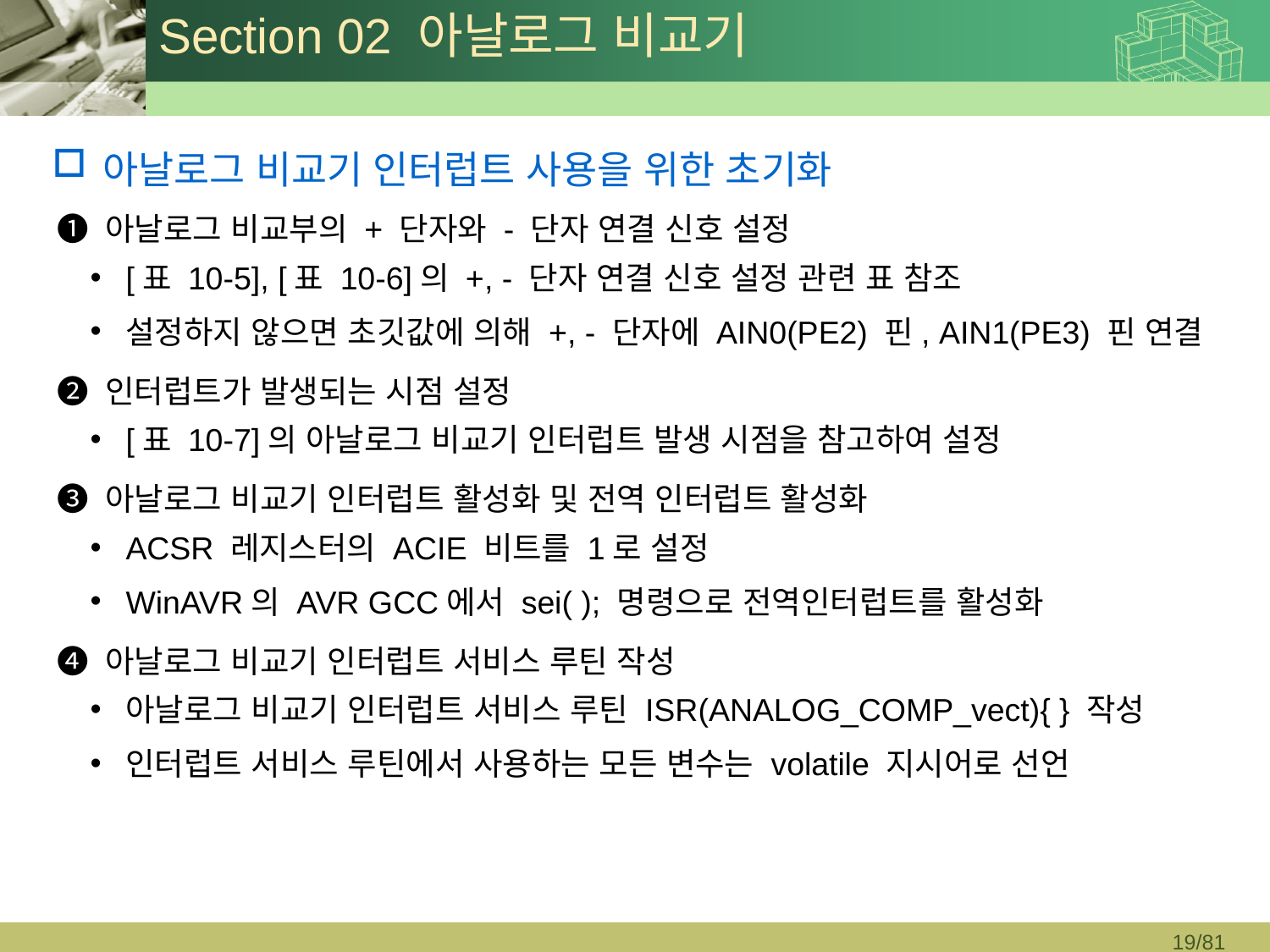

# Section 02 아날로그 비교기
아날로그 비교기 인터럽트 사용을 위한 초기화
❶ 아날로그 비교부의 + 단자와 - 단자 연결 신호 설정
[표 10-5], [표 10-6]의 +, - 단자 연결 신호 설정 관련 표 참조
설정하지 않으면 초깃값에 의해 +, - 단자에 AIN0(PE2) 핀, AIN1(PE3) 핀 연결
❷ 인터럽트가 발생되는 시점 설정
[표 10-7]의 아날로그 비교기 인터럽트 발생 시점을 참고하여 설정
❸ 아날로그 비교기 인터럽트 활성화 및 전역 인터럽트 활성화
ACSR 레지스터의 ACIE 비트를 1로 설정
WinAVR의 AVR GCC에서 sei( ); 명령으로 전역인터럽트를 활성화
❹ 아날로그 비교기 인터럽트 서비스 루틴 작성
아날로그 비교기 인터럽트 서비스 루틴 ISR(ANALOG_COMP_vect){ } 작성
인터럽트 서비스 루틴에서 사용하는 모든 변수는 volatile 지시어로 선언